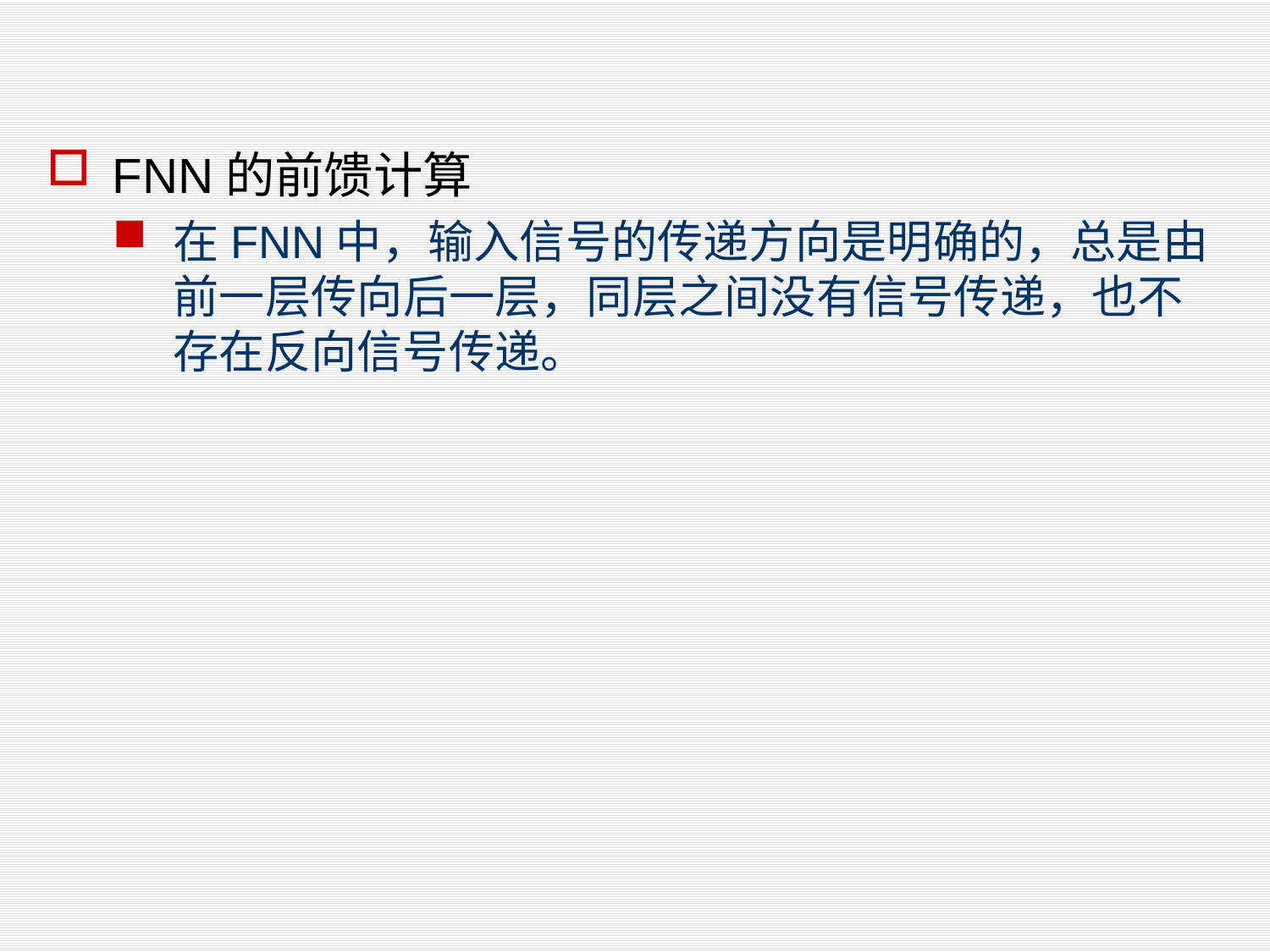

#
FNN的前馈计算
在FNN中，输入信号的传递方向是明确的，总是由前一层传向后一层，同层之间没有信号传递，也不存在反向信号传递。